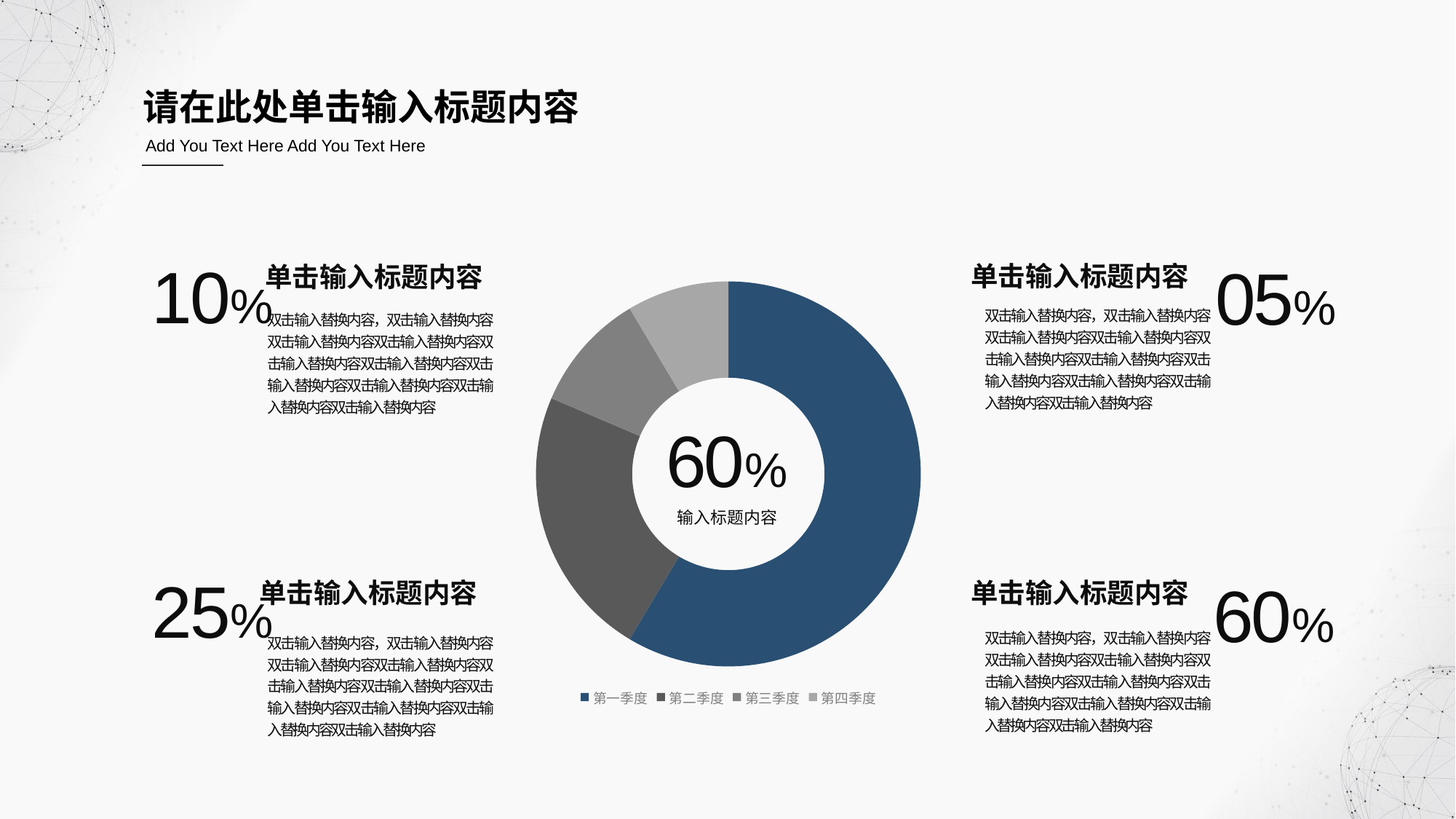

请在此处单击输入标题内容
Add You Text Here Add You Text Here
10%
05%
单击输入标题内容
单击输入标题内容

### Chart

| Category | 销售额 |
|---|---|
| 第一季度 | 8.2 |
| 第二季度 | 3.2 |
| 第三季度 | 1.4 |
| 第四季度 | 1.2 |
双击输入替换内容，双击输入替换内容双击输入替换内容双击输入替换内容双击输入替换内容双击输入替换内容双击输入替换内容双击输入替换内容双击输入替换内容双击输入替换内容
双击输入替换内容，双击输入替换内容双击输入替换内容双击输入替换内容双击输入替换内容双击输入替换内容双击输入替换内容双击输入替换内容双击输入替换内容双击输入替换内容
60%
输入标题内容
25%
60%
单击输入标题内容
单击输入标题内容
双击输入替换内容，双击输入替换内容双击输入替换内容双击输入替换内容双击输入替换内容双击输入替换内容双击输入替换内容双击输入替换内容双击输入替换内容双击输入替换内容
双击输入替换内容，双击输入替换内容双击输入替换内容双击输入替换内容双击输入替换内容双击输入替换内容双击输入替换内容双击输入替换内容双击输入替换内容双击输入替换内容